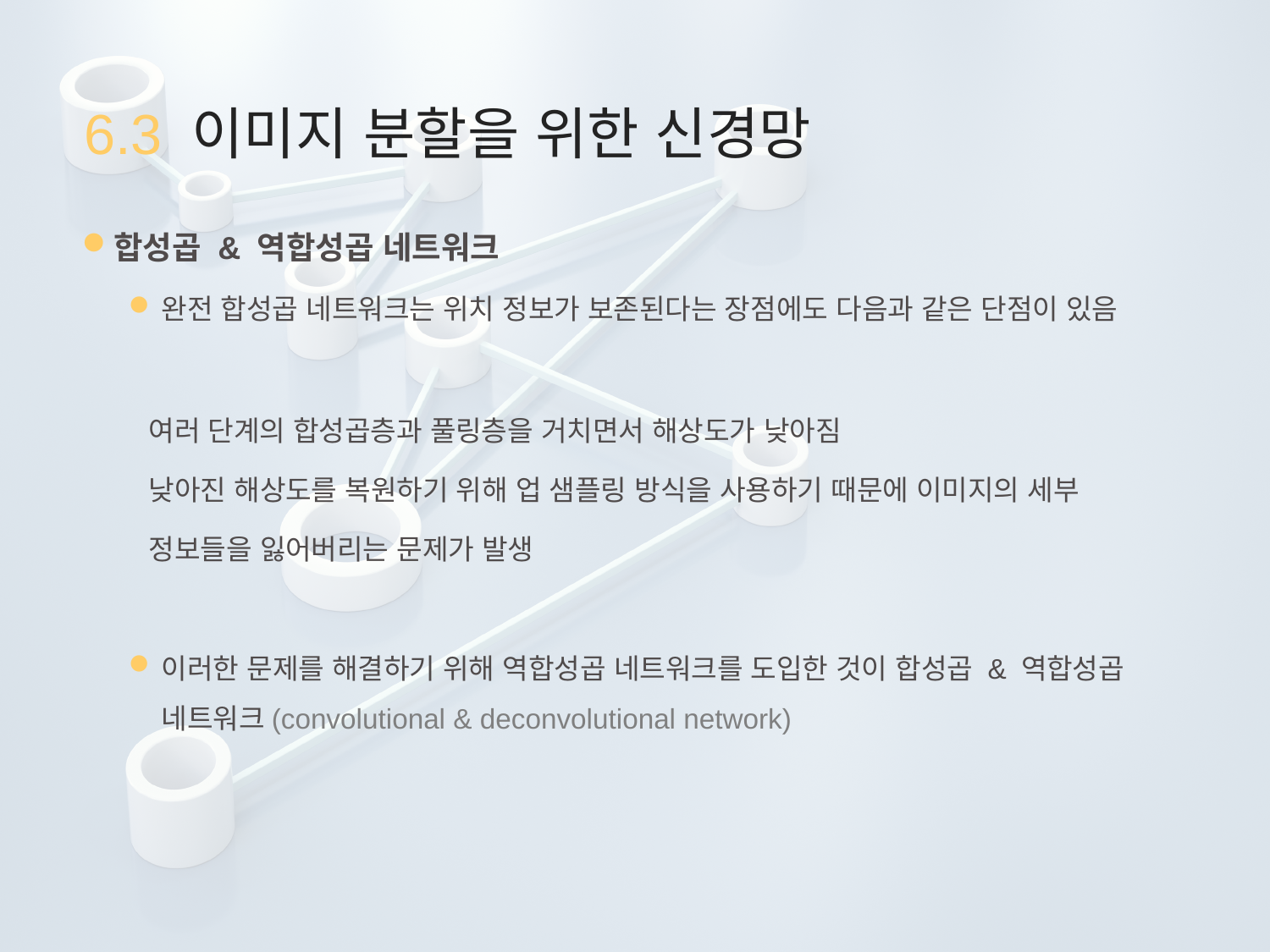

# 6.3 이미지 분할을 위한 신경망
합성곱 & 역합성곱 네트워크
완전 합성곱 네트워크는 위치 정보가 보존된다는 장점에도 다음과 같은 단점이 있음

여러 단계의 합성곱층과 풀링층을 거치면서 해상도가 낮아짐
낮아진 해상도를 복원하기 위해 업 샘플링 방식을 사용하기 때문에 이미지의 세부
정보들을 잃어버리는 문제가 발생

이러한 문제를 해결하기 위해 역합성곱 네트워크를 도입한 것이 합성곱 & 역합성곱 네트워크(convolutional & deconvolutional network)